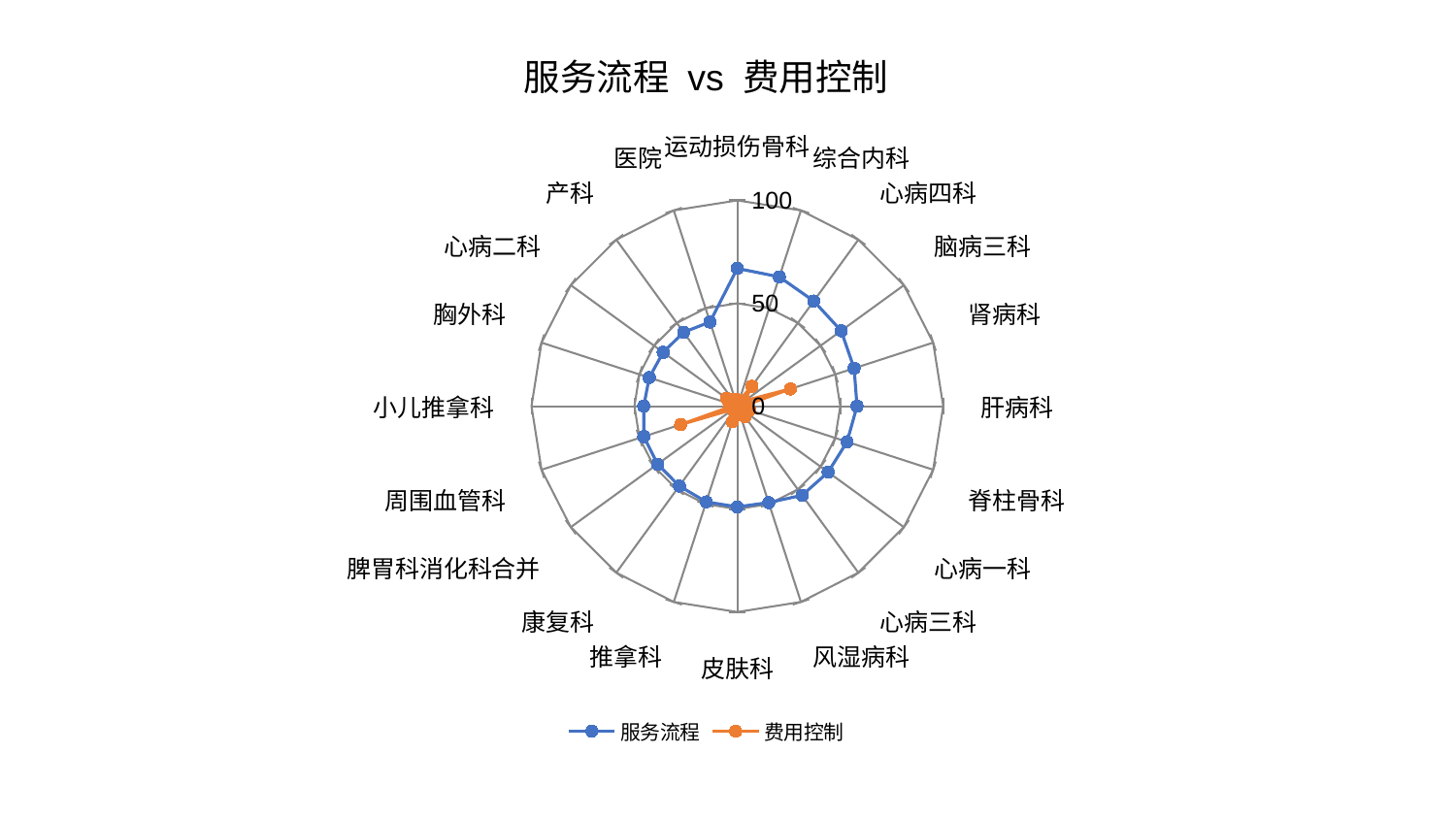

### Chart: 服务流程 vs 费用控制

| Category | 服务流程 | 费用控制 |
|---|---|---|
| 运动损伤骨科 | 66.93919850598532 | 3.083165132628579 |
| 综合内科 | 66.06151852587537 | 2.801945698169802 |
| 心病四科 | 63.14776953782728 | 11.99406226950275 |
| 脑病三科 | 62.35187051412247 | 4.428383202653521 |
| 肾病科 | 59.638255956765995 | 27.119778697266746 |
| 肝病科 | 58.13146167116423 | 2.565762031627923 |
| 脊柱骨科 | 56.03595644859518 | 6.20731593355484 |
| 心病一科 | 54.53800658200231 | 2.8996353382003974 |
| 心病三科 | 53.526496895054585 | 6.262940128053276 |
| 风湿病科 | 49.25089371800906 | 3.0755617272851556 |
| 皮肤科 | 48.94082235109667 | 4.09328946600947 |
| 推拿科 | 48.896548007248576 | 7.950034473263649 |
| 康复科 | 47.94744008039277 | 2.8510350794460075 |
| 脾胃科消化科合并 | 47.933753070449356 | 2.611470564891744 |
| 周围血管科 | 47.799475546847056 | 28.970634471623885 |
| 小儿推拿科 | 45.487218303060615 | 2.534970351895915 |
| 胸外科 | 44.992855978878836 | 4.151430384375864 |
| 心病二科 | 44.55387304394049 | 6.568015117663498 |
| 产科 | 44.423253924111556 | 3.9863805735849116 |
| 医院 | 43.00614871842 | 3.1212340068841073 |
110